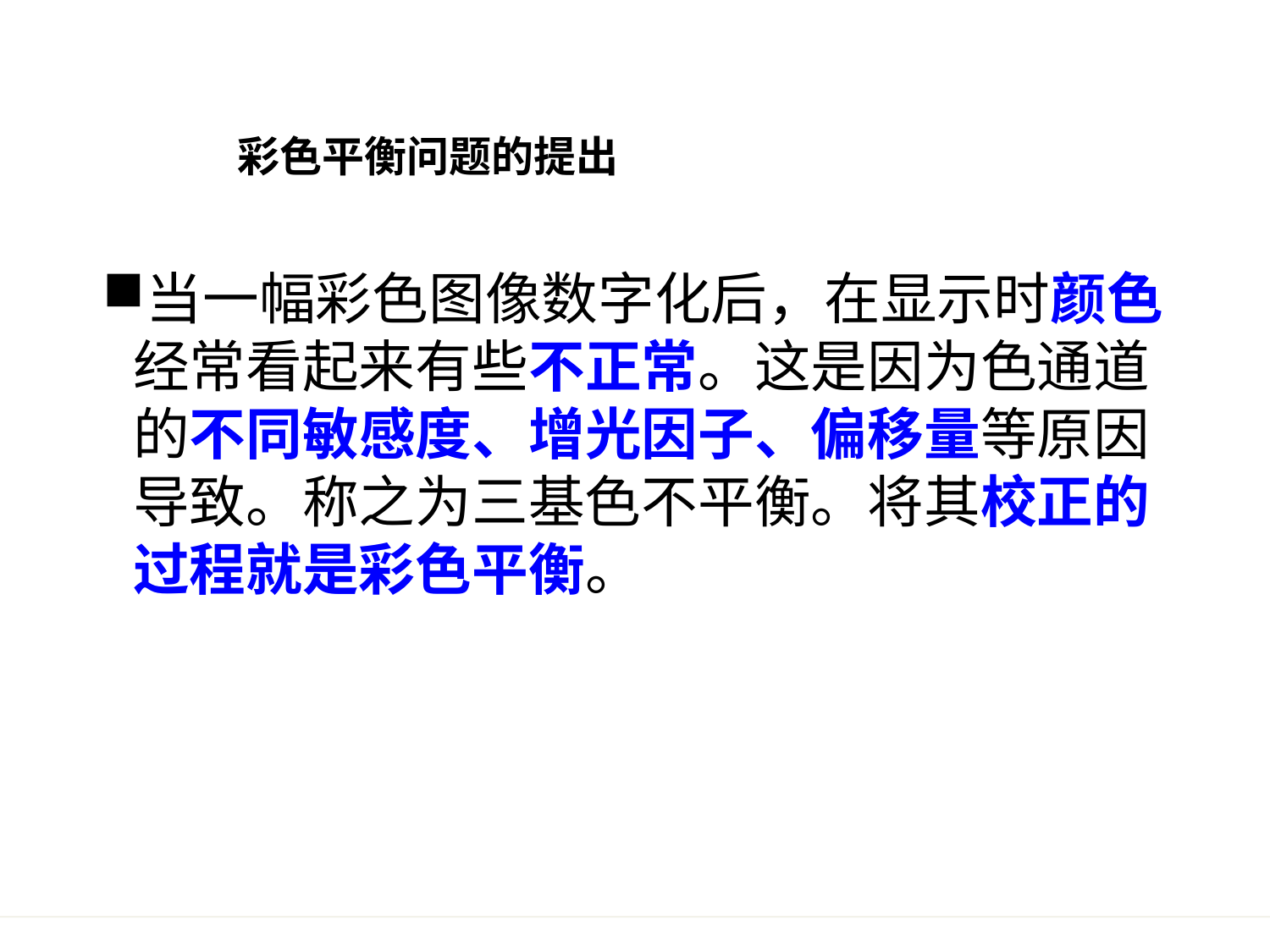

彩色平衡问题的提出
当一幅彩色图像数字化后，在显示时颜色经常看起来有些不正常。这是因为色通道的不同敏感度、增光因子、偏移量等原因导致。称之为三基色不平衡。将其校正的过程就是彩色平衡。